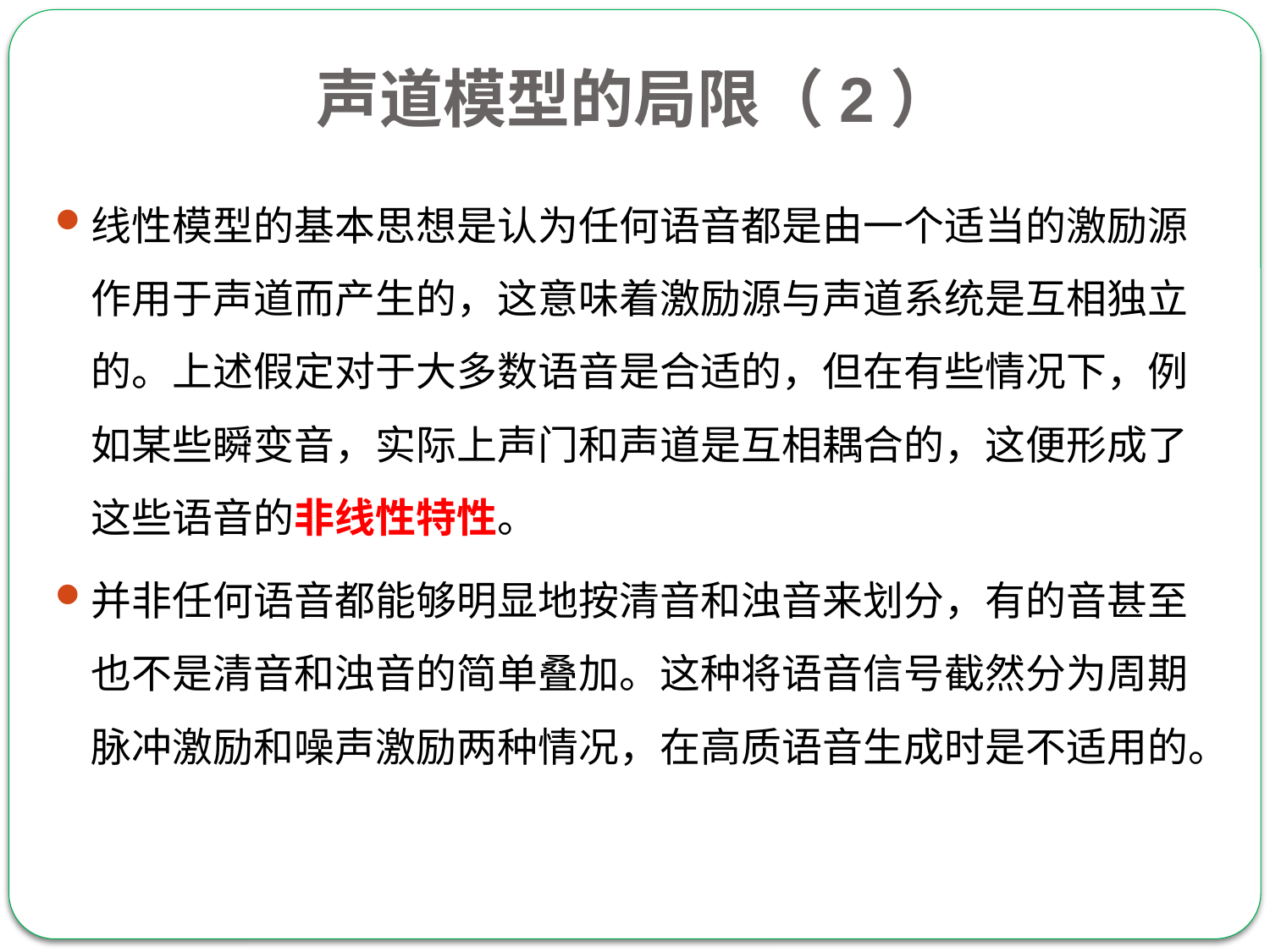

# 声道模型的局限（2）
线性模型的基本思想是认为任何语音都是由一个适当的激励源作用于声道而产生的，这意味着激励源与声道系统是互相独立的。上述假定对于大多数语音是合适的，但在有些情况下，例如某些瞬变音，实际上声门和声道是互相耦合的，这便形成了这些语音的非线性特性。
并非任何语音都能够明显地按清音和浊音来划分，有的音甚至也不是清音和浊音的简单叠加。这种将语音信号截然分为周期脉冲激励和噪声激励两种情况，在高质语音生成时是不适用的。